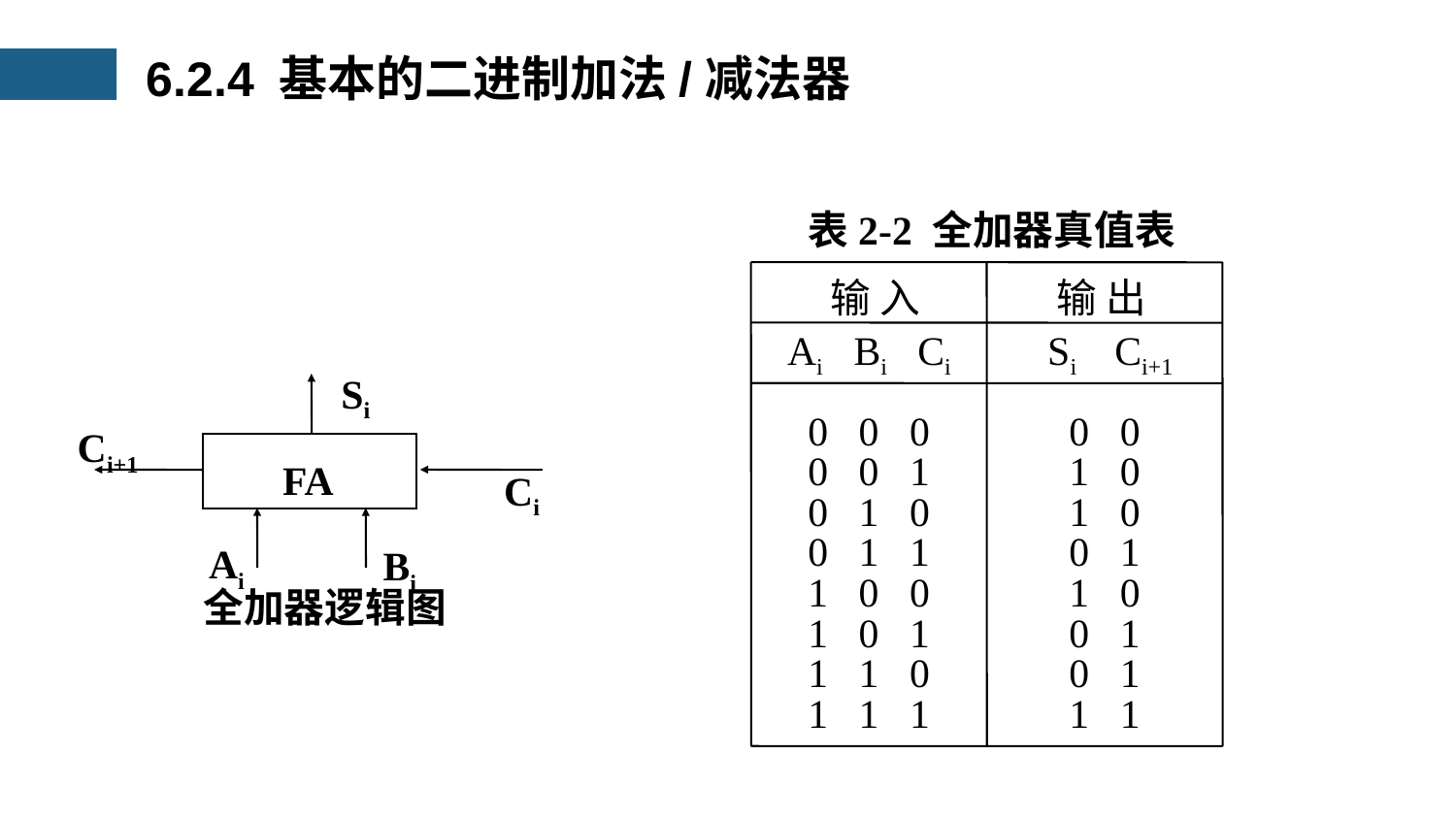

6.2.4 基本的二进制加法/减法器
表2-2 全加器真值表

输 入
输 出
Ai

Bi
Ci
Si
Ci+1

0   0   0
0   0
0   0   1
1   0
0   1   0
1   0
0   1   1
0   1
1   0
1   0   0
1   0   1
0   1
1   1   0
0   1
1   1   1
1   1

Si

Ci+1

FA
Ci

Ai
Bi
全加器逻辑图